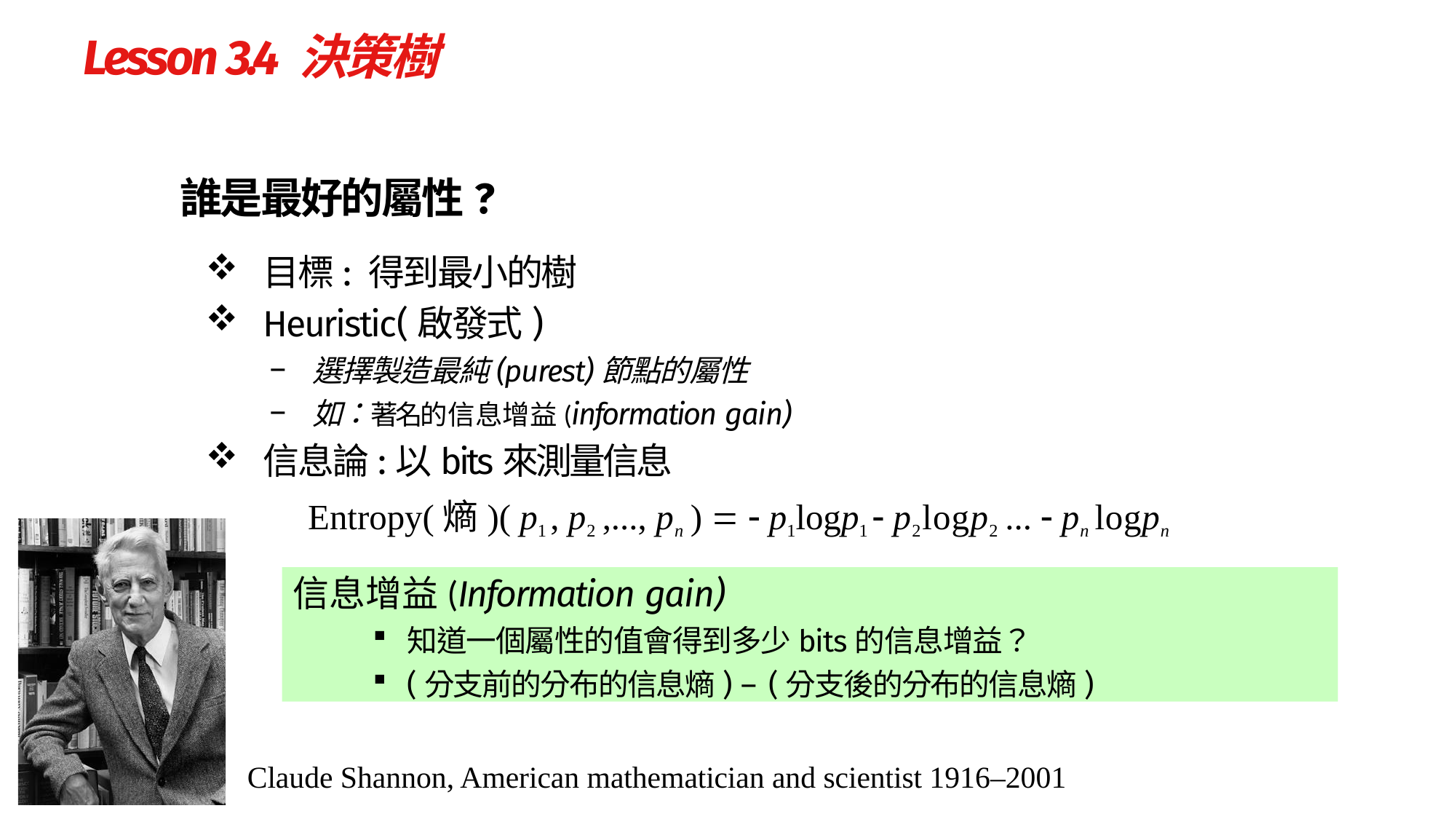

# Lesson 3.4 決策樹
誰是最好的屬性?
目標: 得到最小的樹
Heuristic(啟發式)
選擇製造最純(purest)節點的屬性
如：著名的信息增益(information gain)
信息論:以bits來測量信息
Entropy(熵)( p1 , p2 ,..., pn ) = − p1logp1 − p2logp2 ... − pn logpn

信息增益(Information gain)
知道一個屬性的值會得到多少bits的信息增益？
(分支前的分布的信息熵) – (分支後的分布的信息熵)
Claude Shannon, American mathematician and scientist 1916–2001